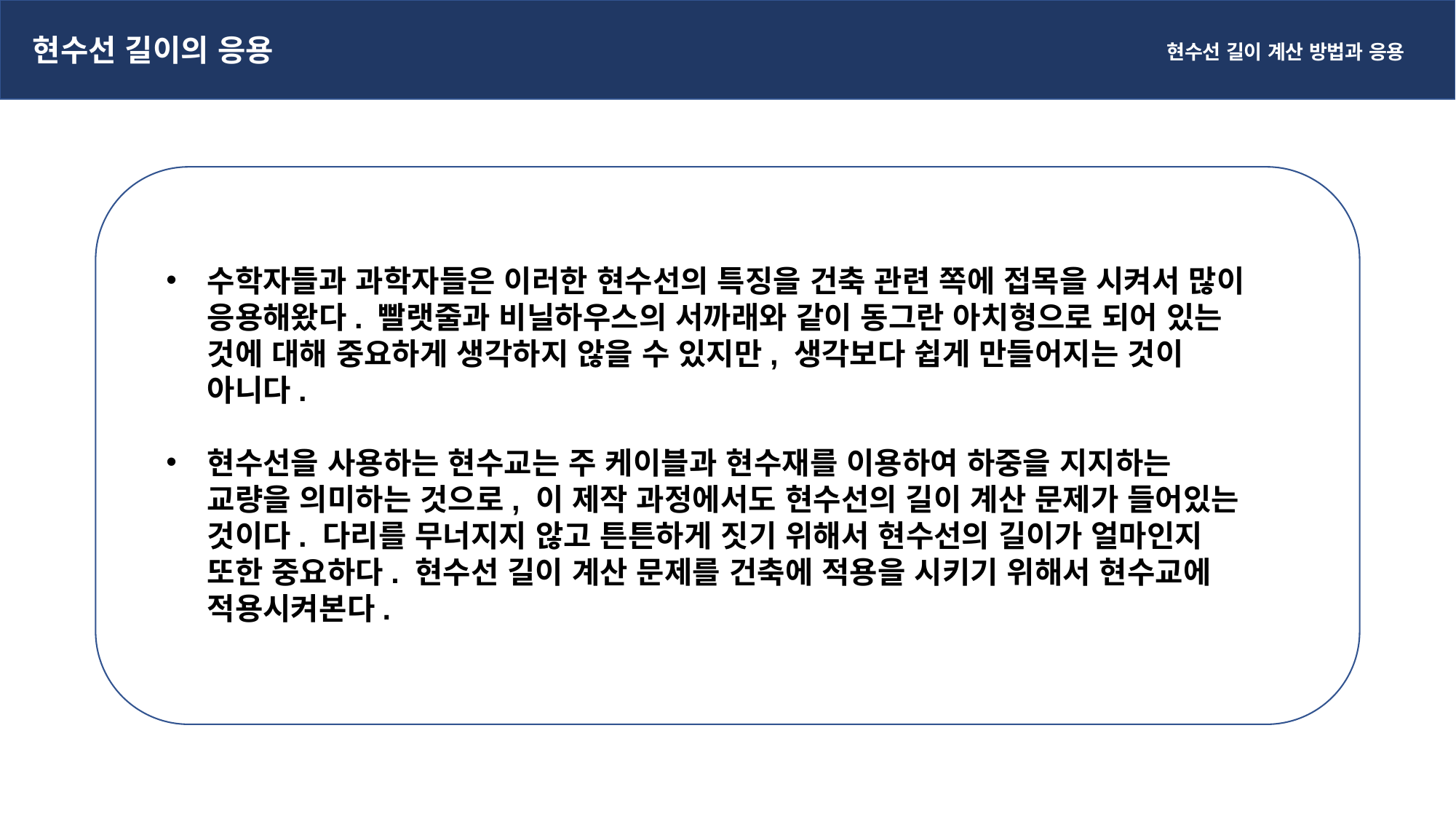

현수선 길이의 응용
현수선 길이 계산 방법과 응용

수학자들과 과학자들은 이러한 현수선의 특징을 건축 관련 쪽에 접목을 시켜서 많이 응용해왔다. 빨랫줄과 비닐하우스의 서까래와 같이 동그란 아치형으로 되어 있는 것에 대해 중요하게 생각하지 않을 수 있지만, 생각보다 쉽게 만들어지는 것이 아니다.

현수선을 사용하는 현수교는 주 케이블과 현수재를 이용하여 하중을 지지하는 교량을 의미하는 것으로, 이 제작 과정에서도 현수선의 길이 계산 문제가 들어있는 것이다. 다리를 무너지지 않고 튼튼하게 짓기 위해서 현수선의 길이가 얼마인지 또한 중요하다. 현수선 길이 계산 문제를 건축에 적용을 시키기 위해서 현수교에 적용시켜본다.